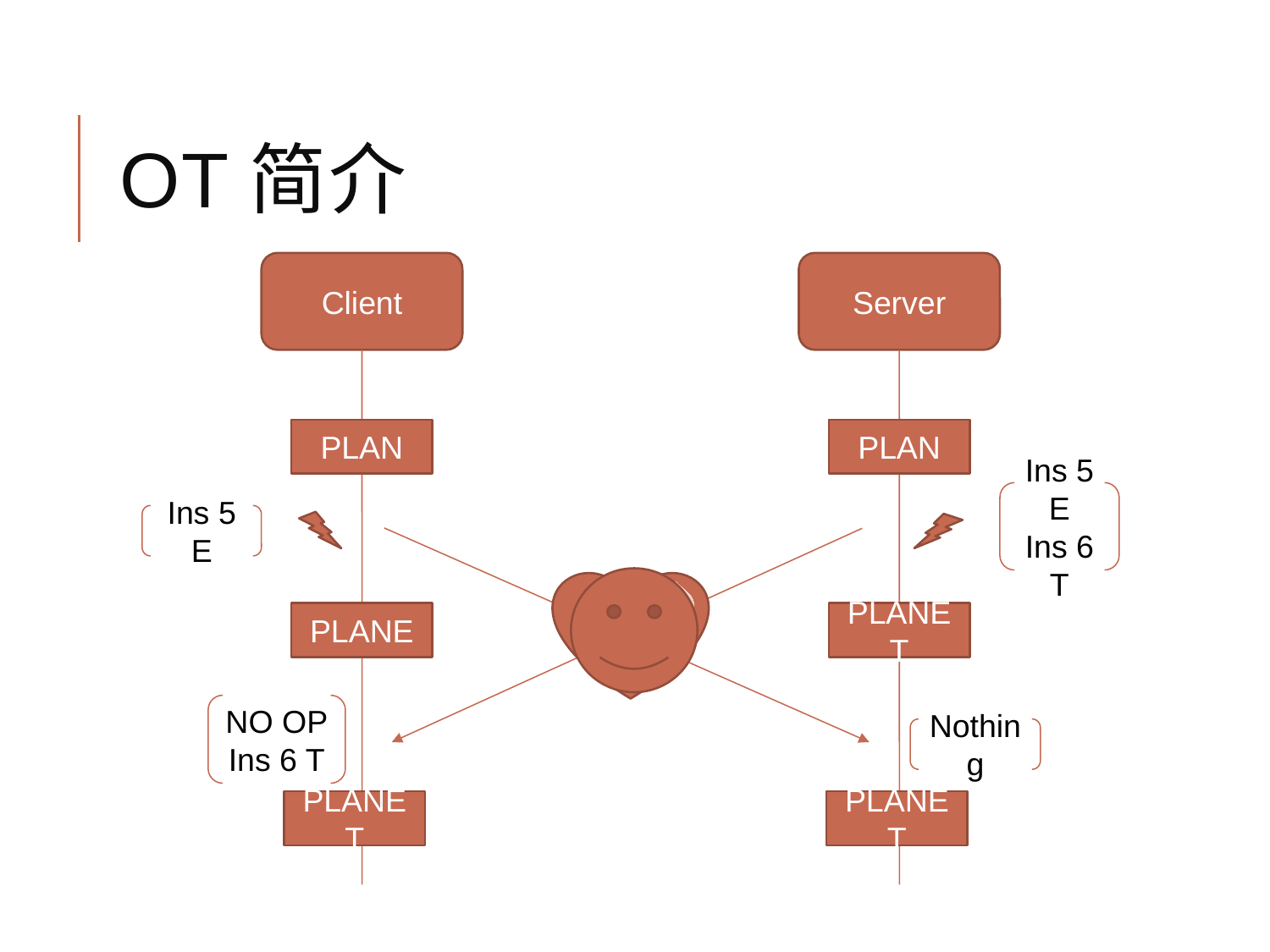

# OT简介
Client
Server
PLAN
PLAN
Ins 5 E
Ins 6 T
Ins 5 E

xform

PLANE
PLANET
NO OP
Ins 6 T
Nothing
PLANET
PLANET